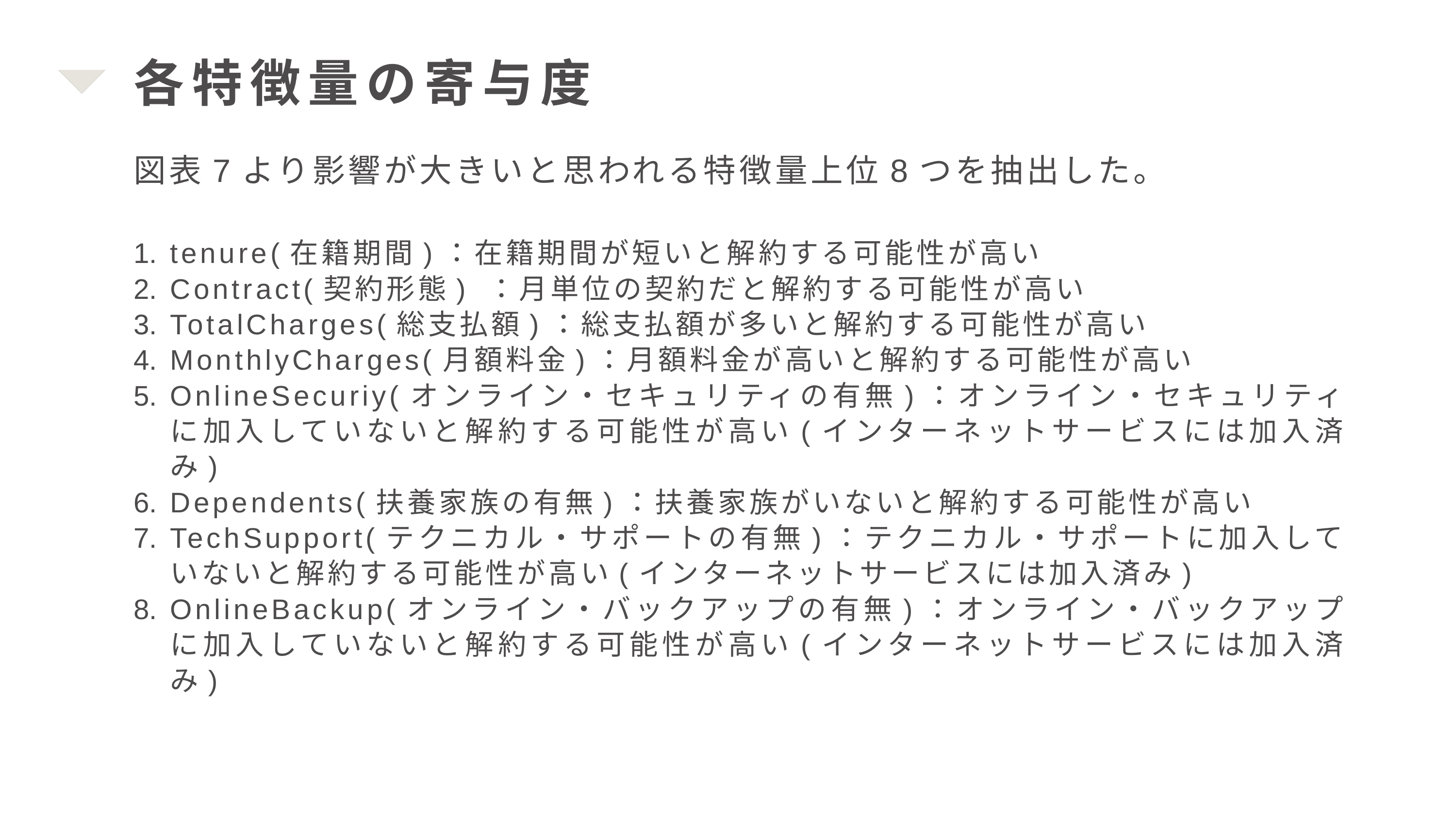

各特徴量の寄与度

図表7より影響が大きいと思われる特徴量上位8つを抽出した。
tenure(在籍期間)：在籍期間が短いと解約する可能性が高い
Contract(契約形態) ：月単位の契約だと解約する可能性が高い
TotalCharges(総支払額)：総支払額が多いと解約する可能性が高い
MonthlyCharges(月額料金)：月額料金が高いと解約する可能性が高い
OnlineSecuriy(オンライン・セキュリティの有無)：オンライン・セキュリティに加入していないと解約する可能性が高い(インターネットサービスには加入済み)
Dependents(扶養家族の有無)：扶養家族がいないと解約する可能性が高い
TechSupport(テクニカル・サポートの有無)：テクニカル・サポートに加入していないと解約する可能性が高い(インターネットサービスには加入済み)
OnlineBackup(オンライン・バックアップの有無)：オンライン・バックアップに加入していないと解約する可能性が高い(インターネットサービスには加入済み)